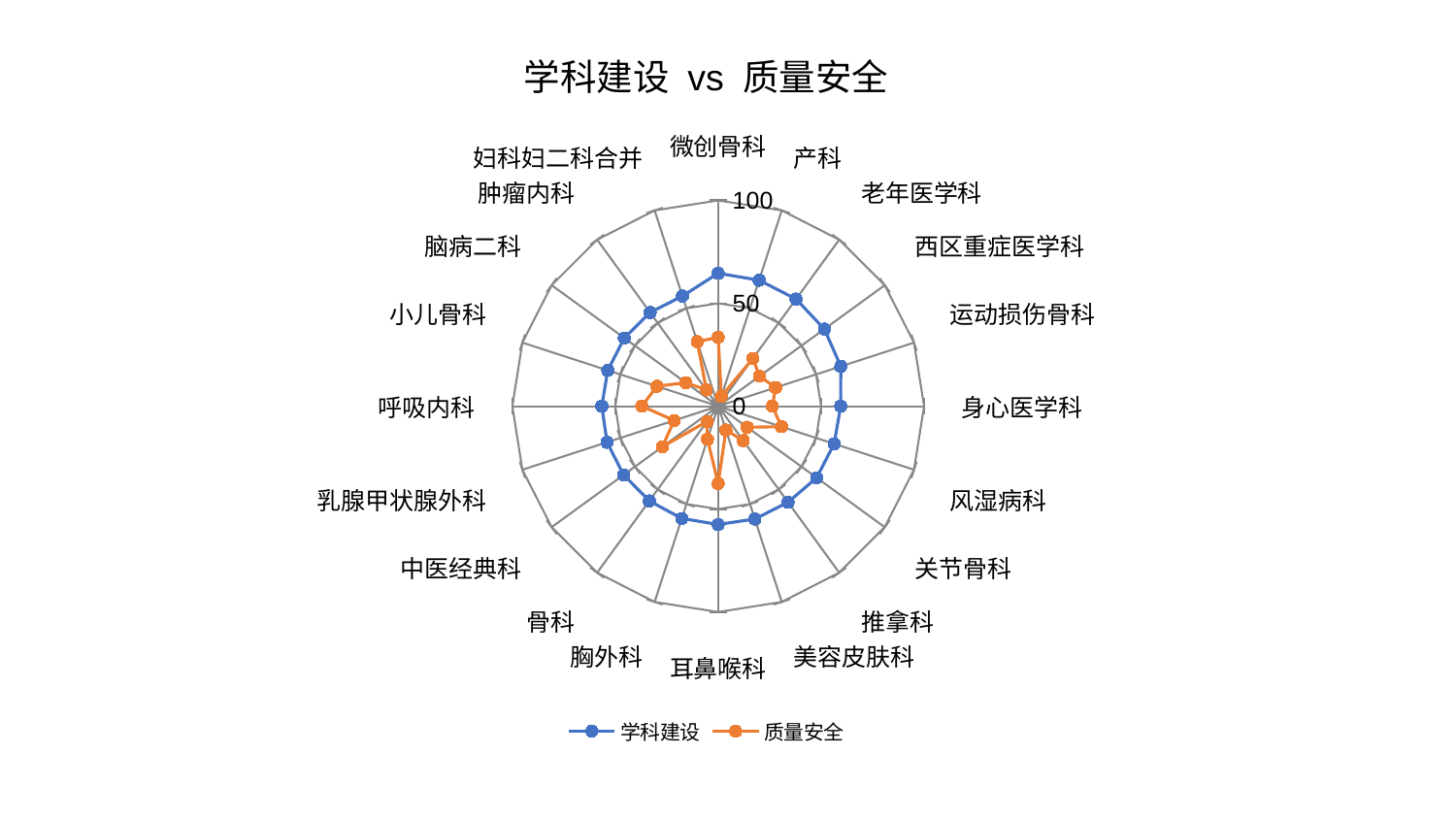

### Chart: 学科建设 vs 质量安全

| Category | 学科建设 | 质量安全 |
|---|---|---|
| 微创骨科 | 64.58972013383782 | 33.51220068248155 |
| 产科 | 64.36729485283915 | 5.027740530595542 |
| 老年医学科 | 64.35375072688959 | 28.722291221541656 |
| 西区重症医学科 | 63.73971316932489 | 24.797740722604644 |
| 运动损伤骨科 | 62.61911533033436 | 29.30813133238761 |
| 身心医学科 | 59.514772385631666 | 26.334518905461703 |
| 风湿病科 | 59.2031793751994 | 32.30940075233775 |
| 关节骨科 | 59.13343771350751 | 17.42904053746407 |
| 推拿科 | 57.71848877465437 | 20.73650885905284 |
| 美容皮肤科 | 57.643113973052074 | 12.183429724381428 |
| 耳鼻喉科 | 57.48655939740451 | 37.54425420958655 |
| 胸外科 | 57.35979810622127 | 16.91452878559138 |
| 骨科 | 56.90973600292207 | 9.23470985665302 |
| 中医经典科 | 56.81037503554383 | 33.48598555279222 |
| 乳腺甲状腺外科 | 56.78144496781818 | 22.488867659930037 |
| 呼吸内科 | 56.54286184378418 | 37.10581469532677 |
| 小儿骨科 | 56.40399725853991 | 31.30901183134036 |
| 脑病二科 | 56.374587712954956 | 19.425177259580856 |
| 肿瘤内科 | 56.28815719736043 | 9.752115053746572 |
| 妇科妇二科合并 | 56.253342317492134 | 32.93444785575386 |
13